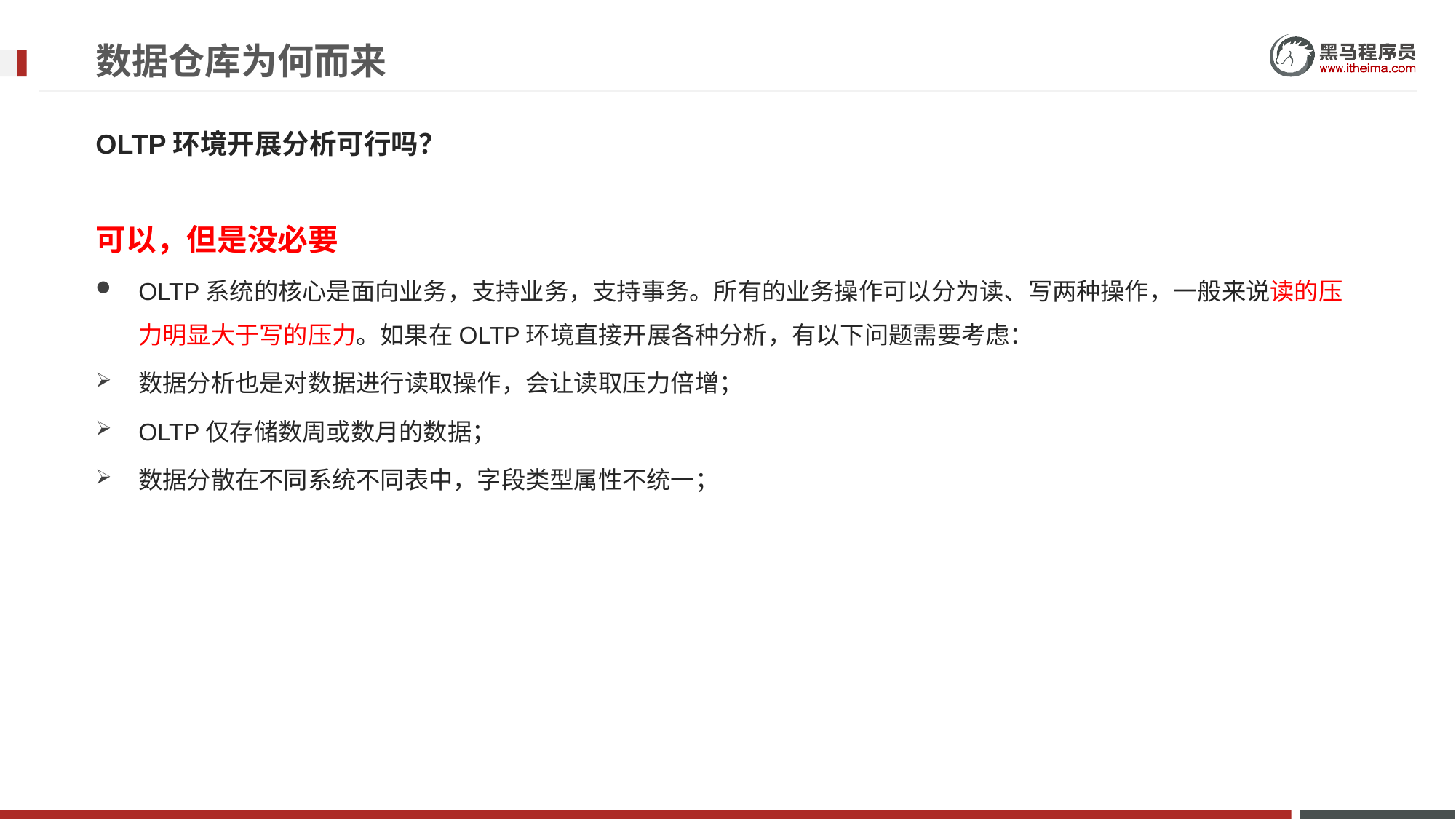

# 数据仓库为何而来
OLTP环境开展分析可行吗？
可以，但是没必要
OLTP系统的核心是面向业务，支持业务，支持事务。所有的业务操作可以分为读、写两种操作，一般来说读的压力明显大于写的压力。如果在OLTP环境直接开展各种分析，有以下问题需要考虑：
数据分析也是对数据进行读取操作，会让读取压力倍增；
OLTP仅存储数周或数月的数据；
数据分散在不同系统不同表中，字段类型属性不统一；